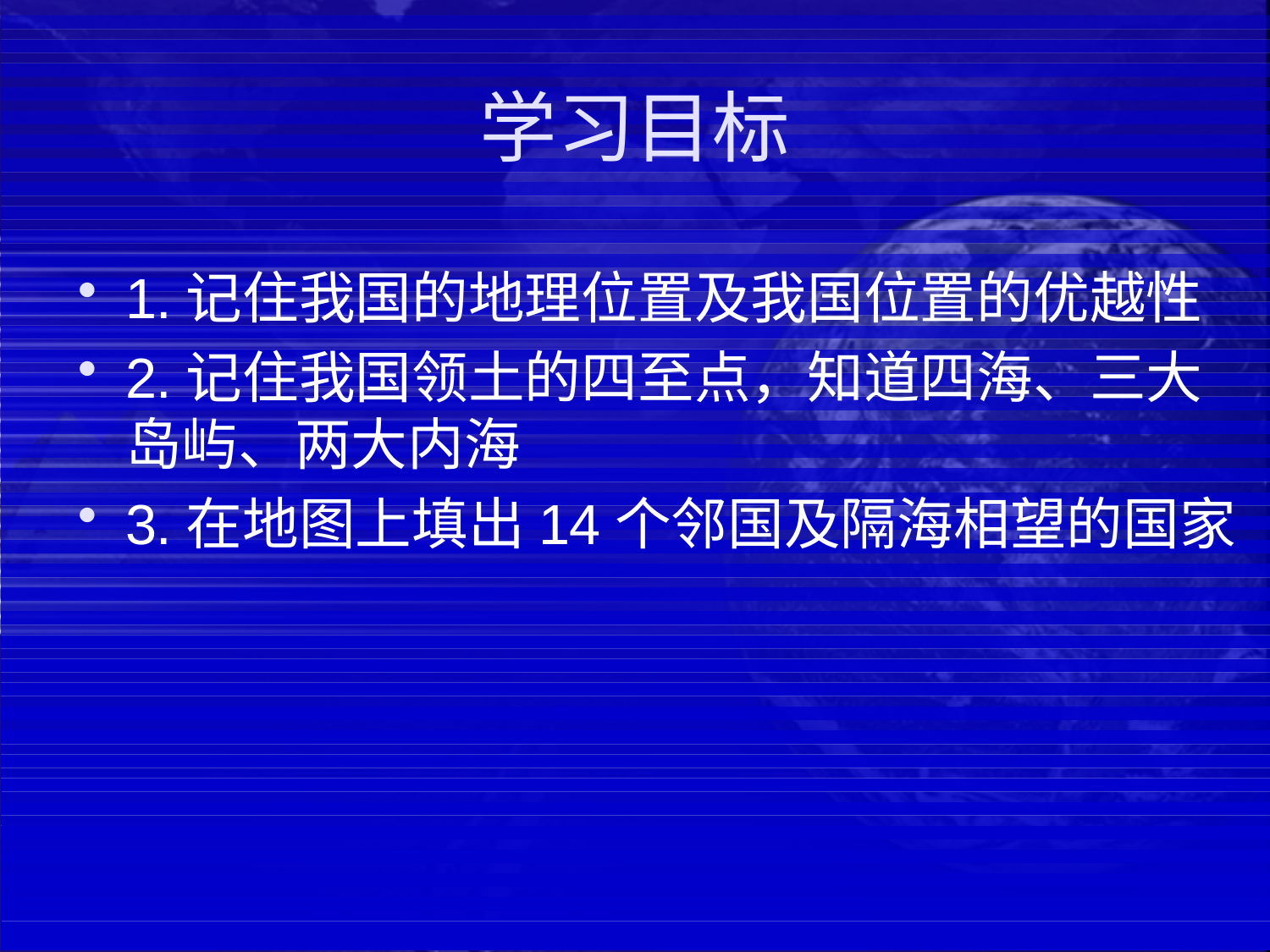

# 学习目标
1.记住我国的地理位置及我国位置的优越性
2.记住我国领土的四至点，知道四海、三大岛屿、两大内海
3.在地图上填出14个邻国及隔海相望的国家